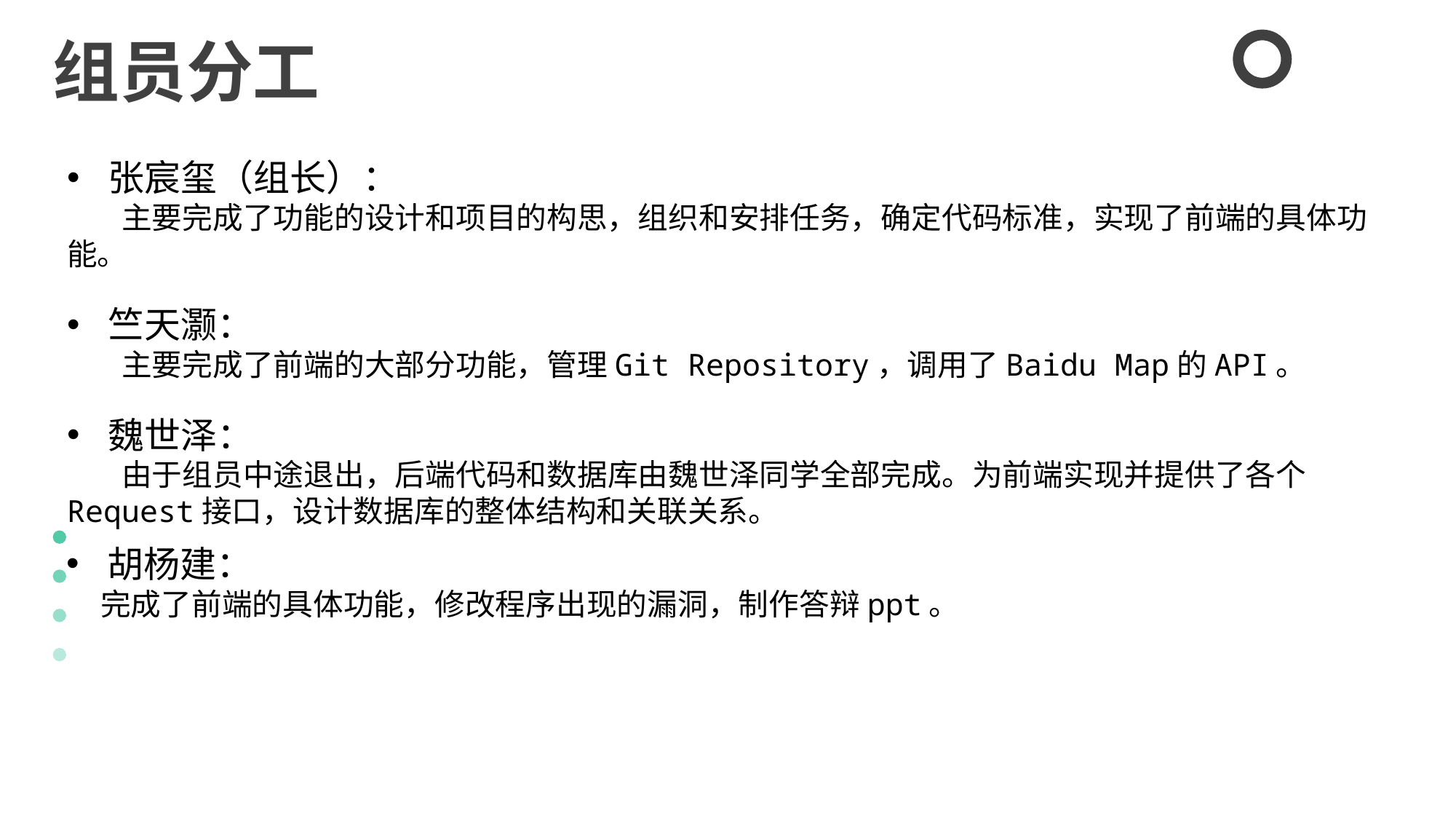

组员分工

张宸玺（组长）：
主要完成了功能的设计和项目的构思，组织和安排任务，确定代码标准，实现了前端的具体功能。
竺天灏：
主要完成了前端的大部分功能，管理Git Repository，调用了Baidu Map的API。

魏世泽：
由于组员中途退出，后端代码和数据库由魏世泽同学全部完成。为前端实现并提供了各个Request接口，设计数据库的整体结构和关联关系。

胡杨建：
    完成了前端的具体功能，修改程序出现的漏洞，制作答辩ppt。